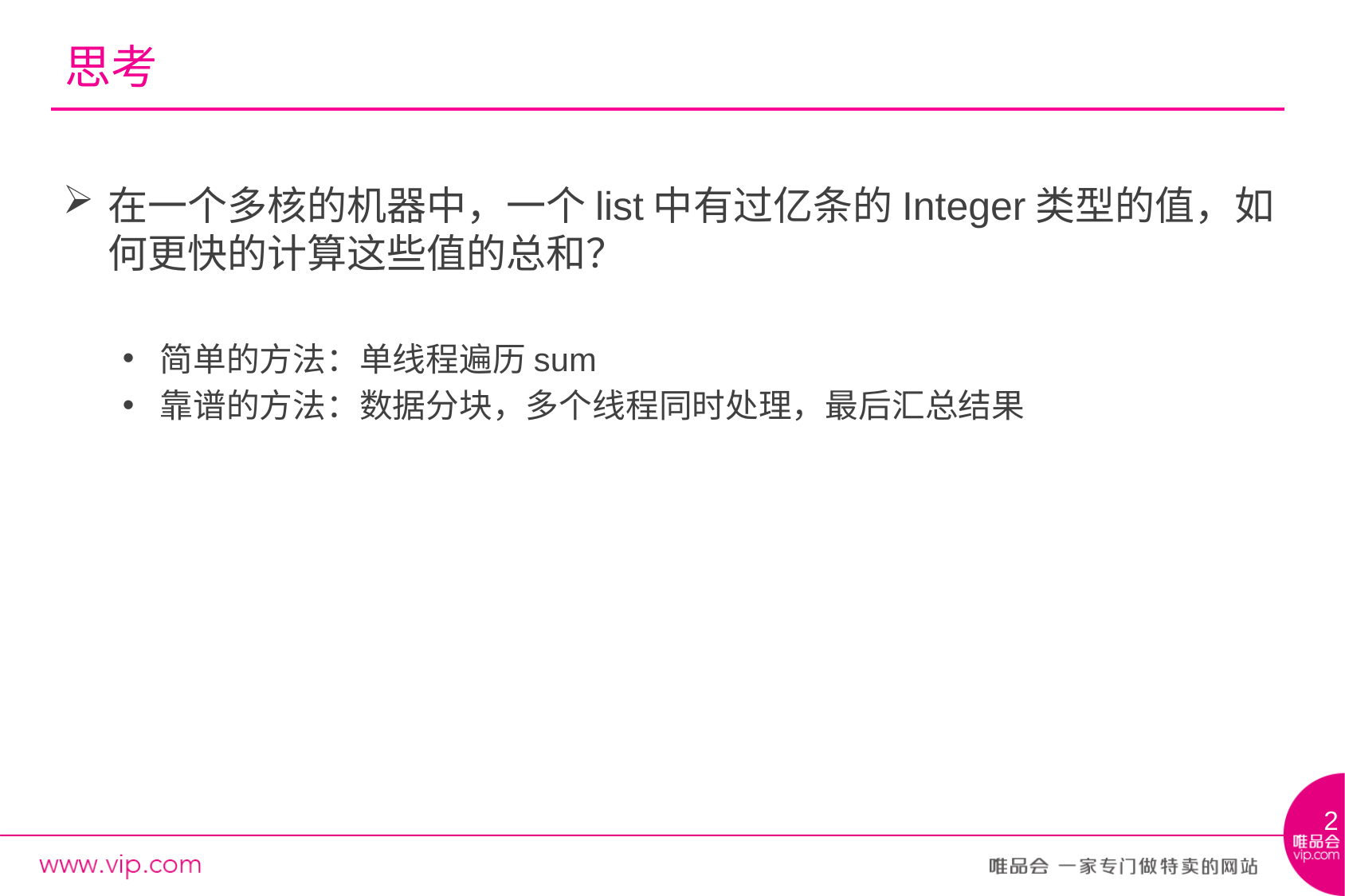

# 思考

在一个多核的机器中，一个list中有过亿条的Integer类型的值，如何更快的计算这些值的总和？

简单的方法：单线程遍历sum
靠谱的方法：数据分块，多个线程同时处理，最后汇总结果